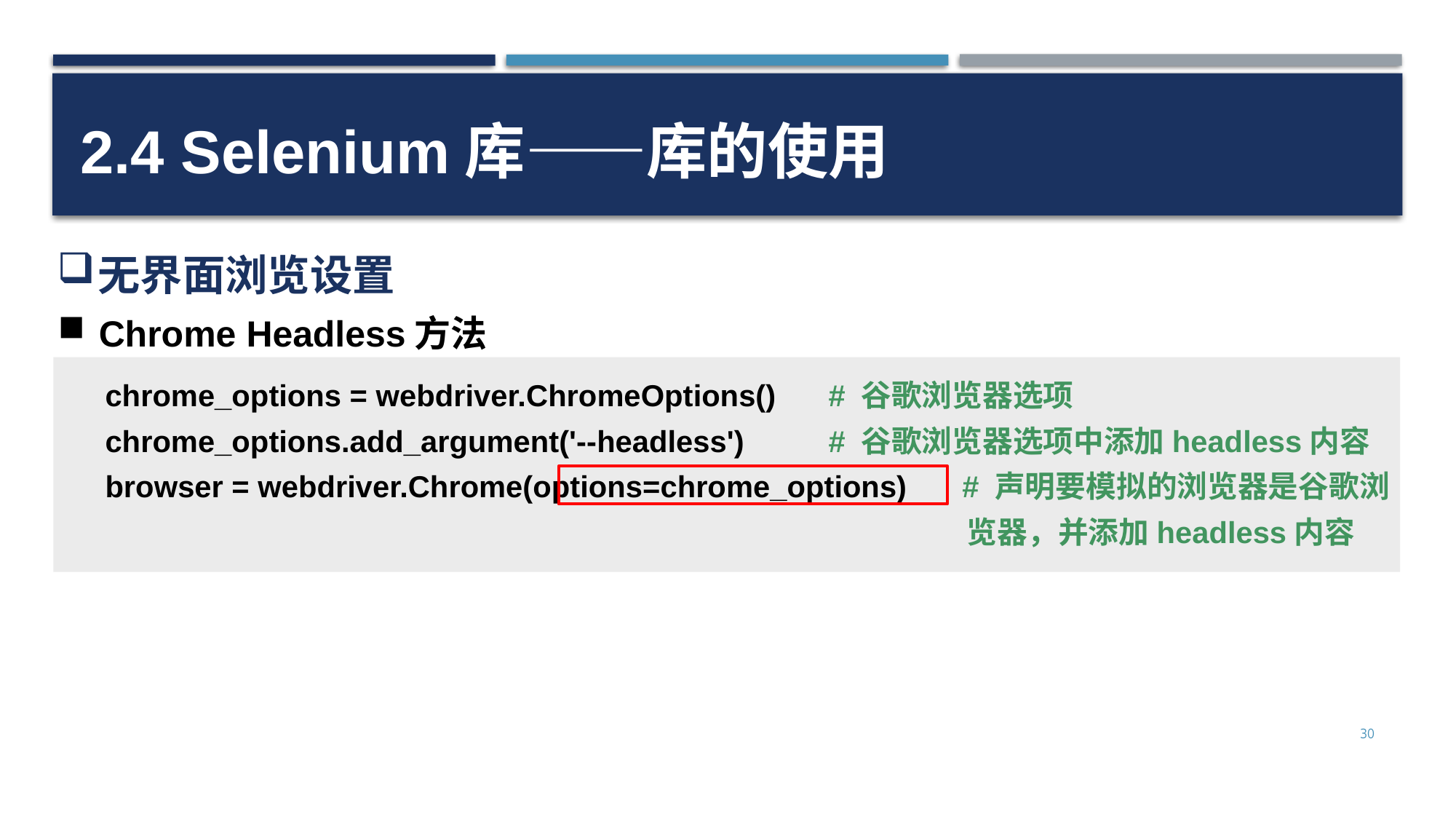

2.4 Selenium库——库的使用
无界面浏览设置
Chrome Headless方法

chrome_options = webdriver.ChromeOptions()
chrome_options.add_argument('--headless')
browser = webdriver.Chrome(options=chrome_options)
# 谷歌浏览器选项
# 谷歌浏览器选项中添加headless内容
                # 声明要模拟的浏览器是谷歌浏
                   览器，并添加headless内容

30